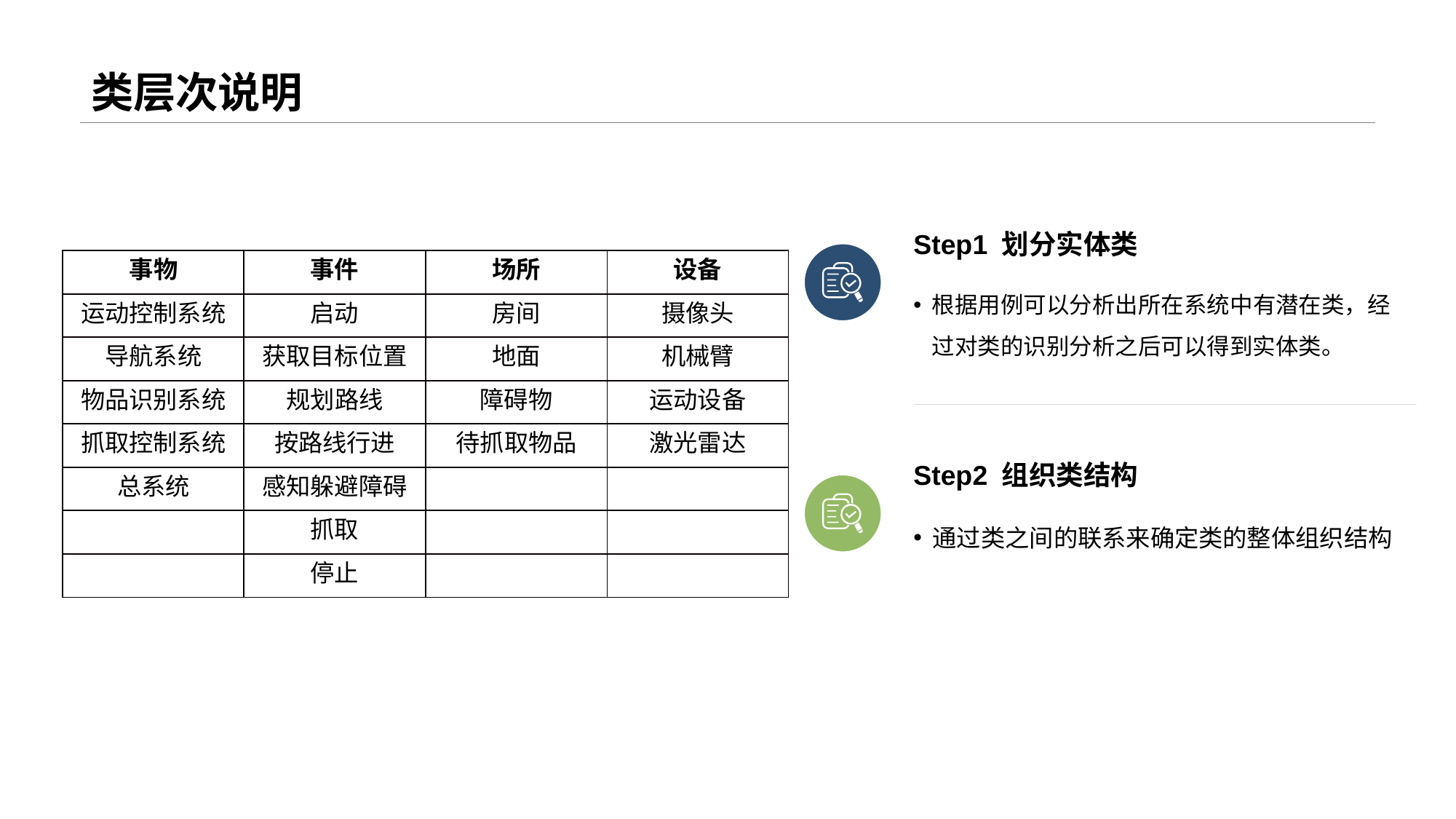

# 类层次说明
Step1 划分实体类
根据用例可以分析出所在系统中有潜在类，经过对类的识别分析之后可以得到实体类。

Step2 组织类结构
通过类之间的联系来确定类的整体组织结构

| 事物 | 事件 | 场所 | 设备 |
| --- | --- | --- | --- |
| 运动控制系统 | 启动 | 房间 | 摄像头 |
| 导航系统 | 获取目标位置 | 地面 | 机械臂 |
| 物品识别系统 | 规划路线 | 障碍物 | 运动设备 |
| 抓取控制系统 | 按路线行进 | 待抓取物品 | 激光雷达 |
| 总系统 | 感知躲避障碍 |  |  |
|  | 抓取 |  |  |
|  | 停止 |  |  |